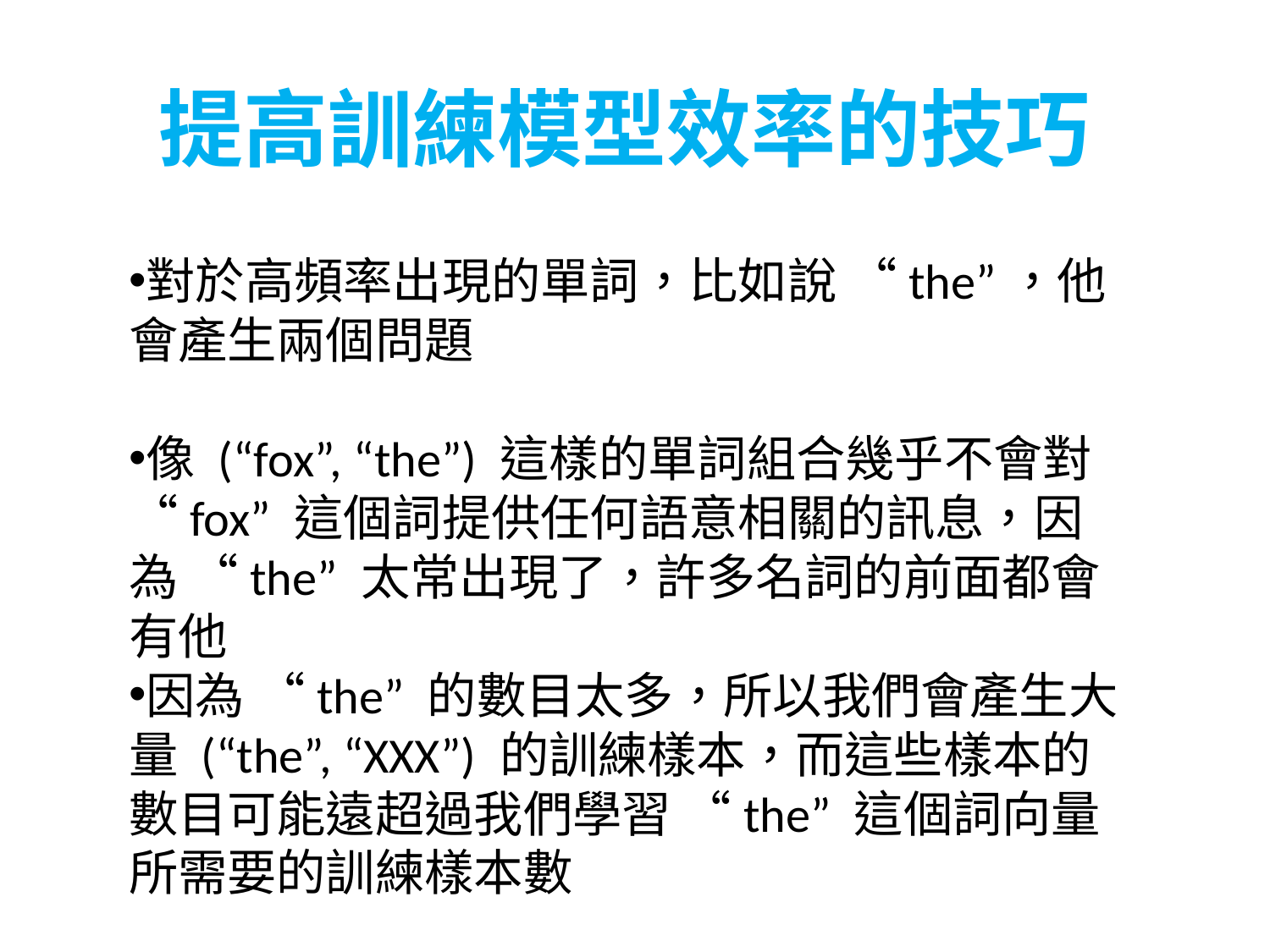

提高訓練模型效率的技巧
對於高頻率出現的單詞，比如說 “the”，他會產生兩個問題

像 (“fox”, “the”) 這樣的單詞組合幾乎不會對 “fox” 這個詞提供任何語意相關的訊息，因為 “the” 太常出現了，許多名詞的前面都會有他
因為 “the” 的數目太多，所以我們會產生大量 (“the”, “XXX”) 的訓練樣本，而這些樣本的數目可能遠超過我們學習 “the” 這個詞向量所需要的訓練樣本數